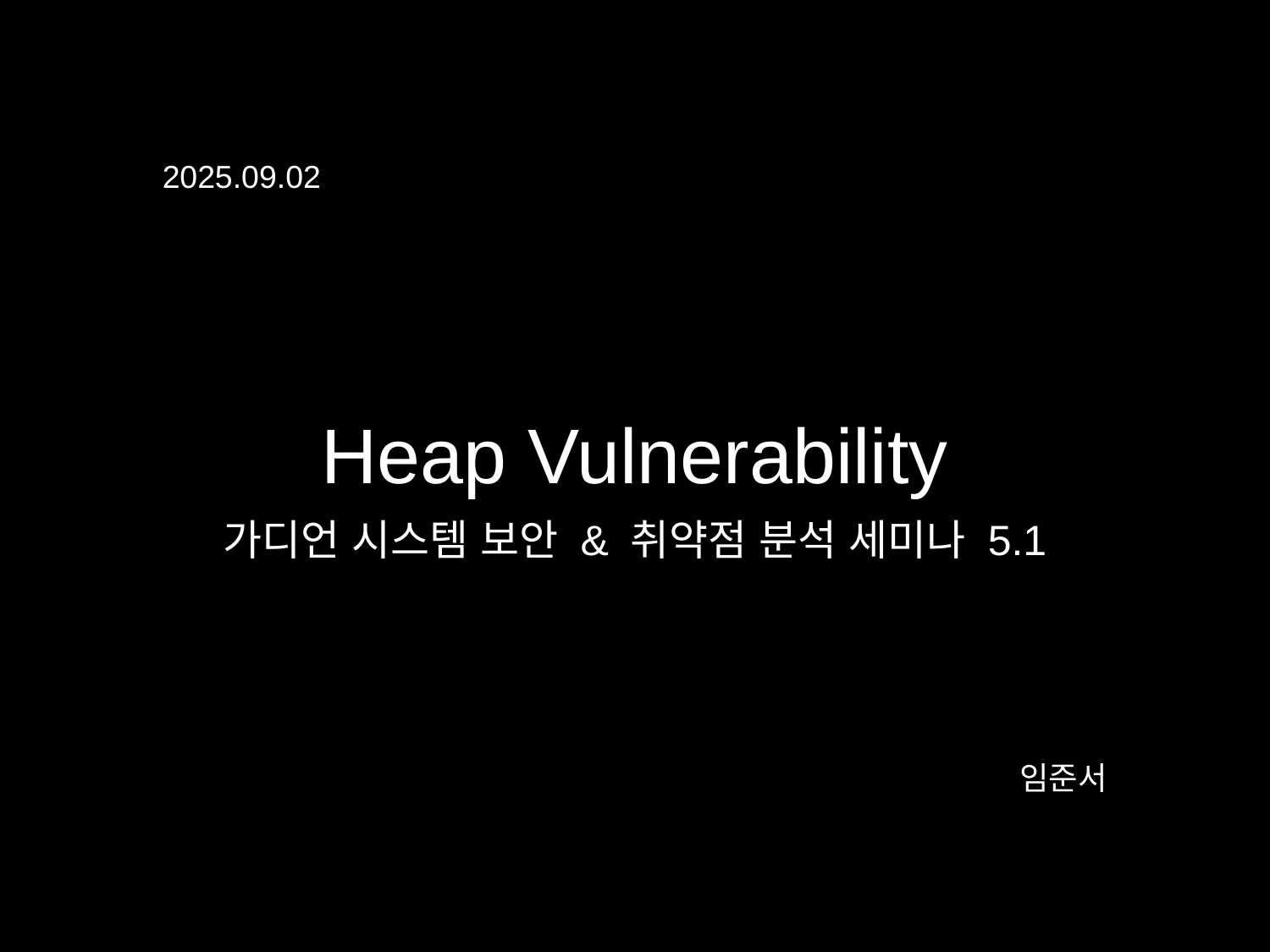

2025.09.02
Heap Vulnerability
가디언 시스템 보안 & 취약점 분석 세미나 5.1
임준서